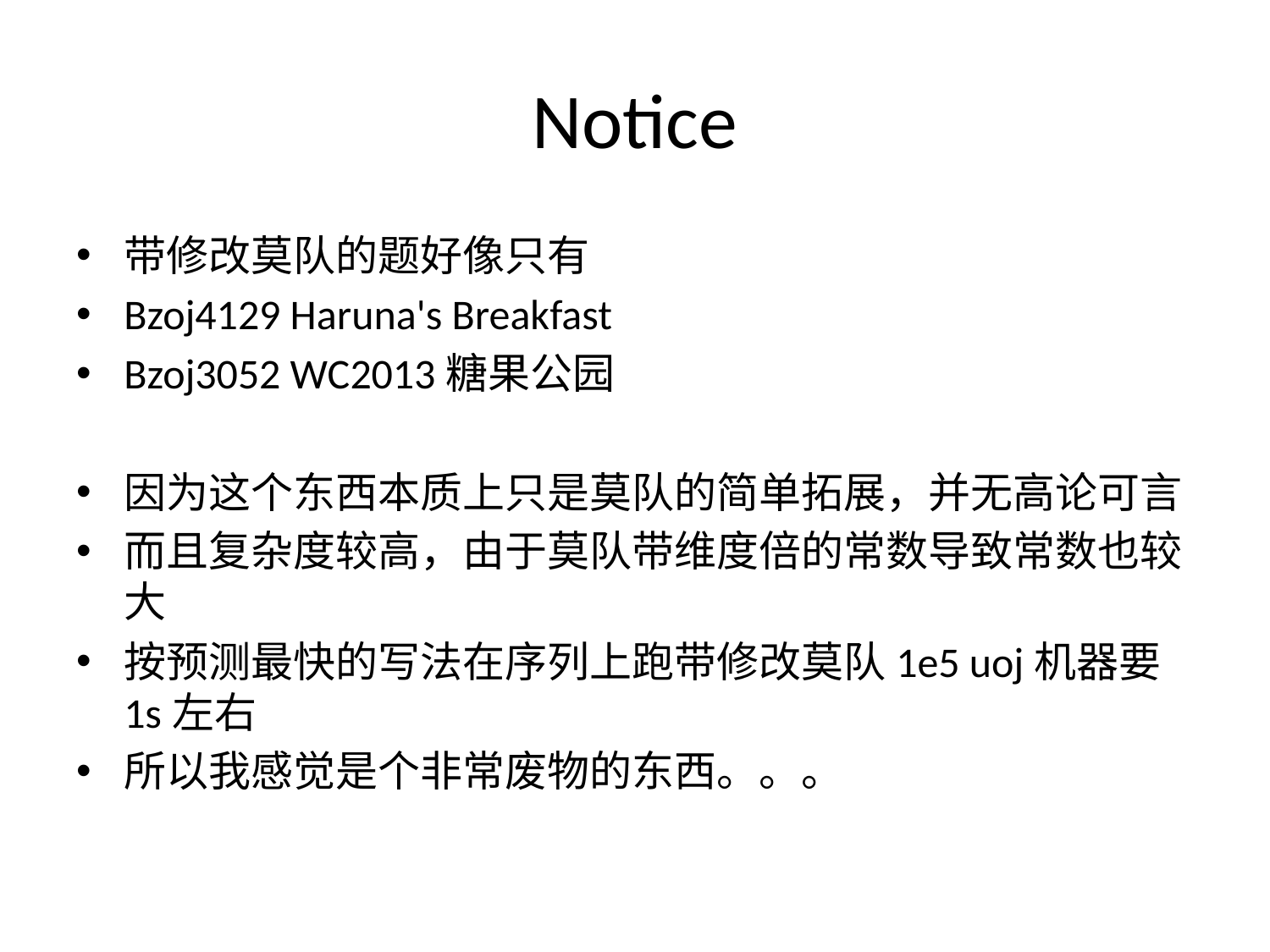

# Notice
带修改莫队的题好像只有
Bzoj4129 Haruna's Breakfast
Bzoj3052 WC2013糖果公园

因为这个东西本质上只是莫队的简单拓展，并无高论可言
而且复杂度较高，由于莫队带维度倍的常数导致常数也较大
按预测最快的写法在序列上跑带修改莫队1e5 uoj机器要1s左右
所以我感觉是个非常废物的东西。。。